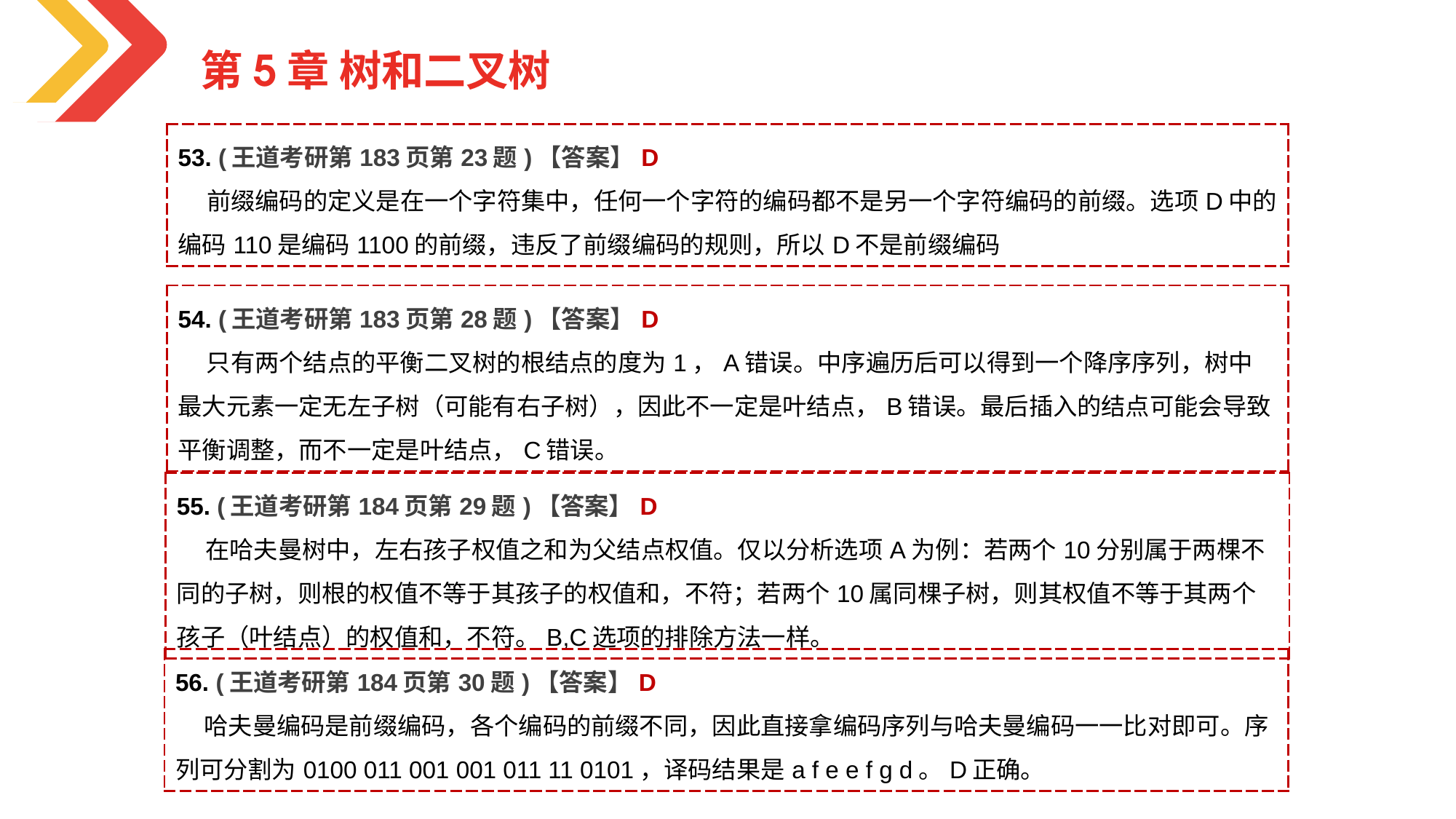

第5章 树和二叉树
| 53. (王道考研第183页第23题)【答案】D 前缀编码的定义是在一个字符集中，任何一个字符的编码都不是另一个字符编码的前缀。选项D中的编码110是编码1100的前缀，违反了前缀编码的规则，所以D不是前缀编码 |
| --- |
| 54. (王道考研第183页第28题)【答案】D 只有两个结点的平衡二叉树的根结点的度为1，A错误。中序遍历后可以得到一个降序序列，树中最大元素一定无左子树（可能有右子树），因此不一定是叶结点，B错误。最后插入的结点可能会导致平衡调整，而不一定是叶结点，C错误。 |
| --- |
| 55. (王道考研第184页第29题)【答案】D 在哈夫曼树中，左右孩子权值之和为父结点权值。仅以分析选项A为例：若两个10分别属于两棵不同的子树，则根的权值不等于其孩子的权值和，不符；若两个10属同棵子树，则其权值不等于其两个孩子（叶结点）的权值和，不符。B,C选项的排除方法一样。 |
| --- |
| 56. (王道考研第184页第30题)【答案】D 哈夫曼编码是前缀编码，各个编码的前缀不同，因此直接拿编码序列与哈夫曼编码一一比对即可。序列可分割为0100 011 001 001 011 11 0101，译码结果是a f e e f g d。D正确。 |
| --- |